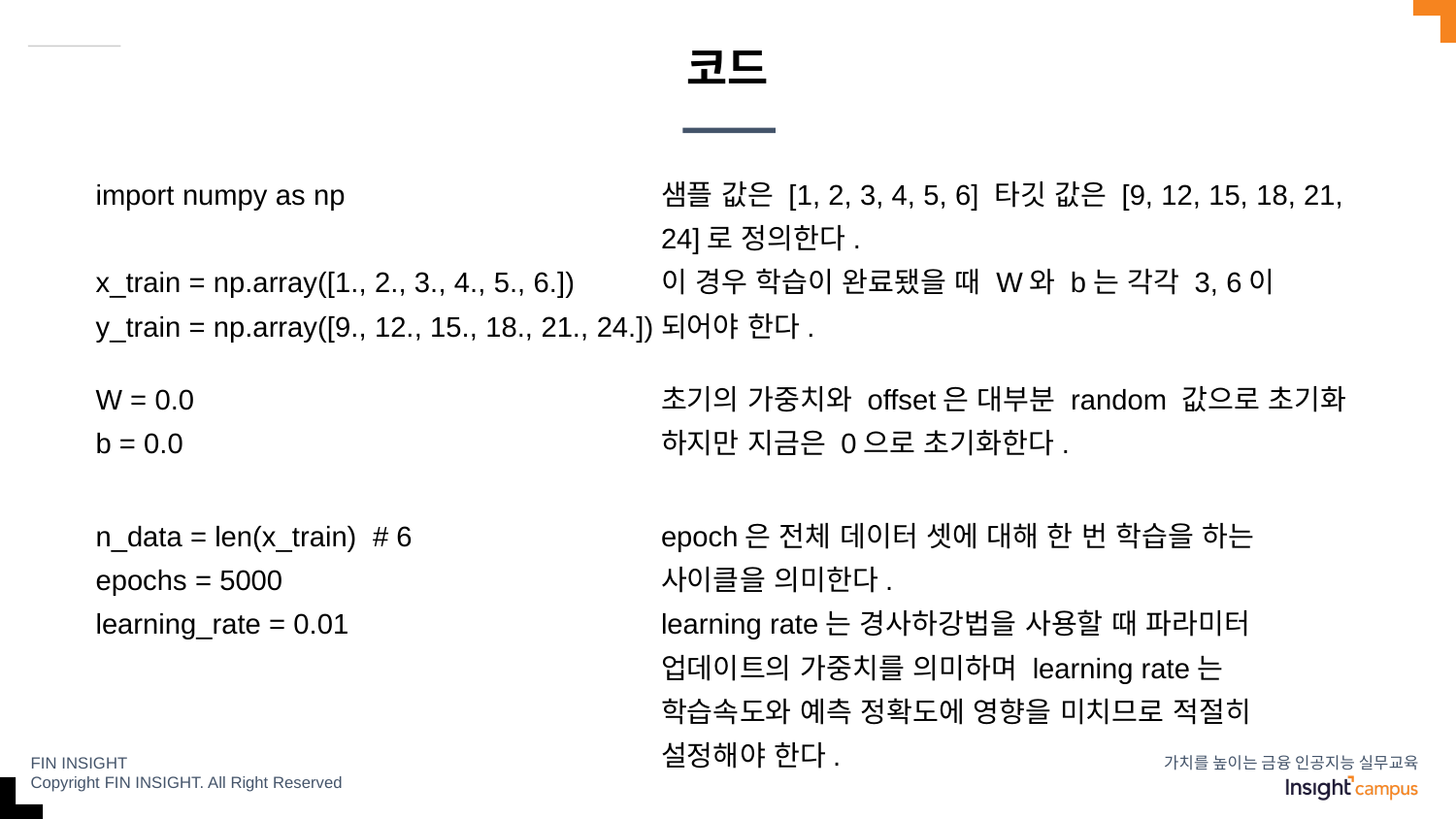

# 코드
import numpy as np

x_train = np.array([1., 2., 3., 4., 5., 6.])
y_train = np.array([9., 12., 15., 18., 21., 24.])
샘플 값은 [1, 2, 3, 4, 5, 6] 타깃 값은 [9, 12, 15, 18, 21, 24]로 정의한다.
이 경우 학습이 완료됐을 때 W와 b는 각각 3, 6이 되어야 한다.
W = 0.0
b = 0.0
초기의 가중치와 offset은 대부분 random 값으로 초기화 하지만 지금은 0으로 초기화한다.
n_data = len(x_train)  # 6
epochs = 5000
learning_rate = 0.01
epoch은 전체 데이터 셋에 대해 한 번 학습을 하는 사이클을 의미한다.
learning rate는 경사하강법을 사용할 때 파라미터 업데이트의 가중치를 의미하며 learning rate는 학습속도와 예측 정확도에 영향을 미치므로 적절히 설정해야 한다.